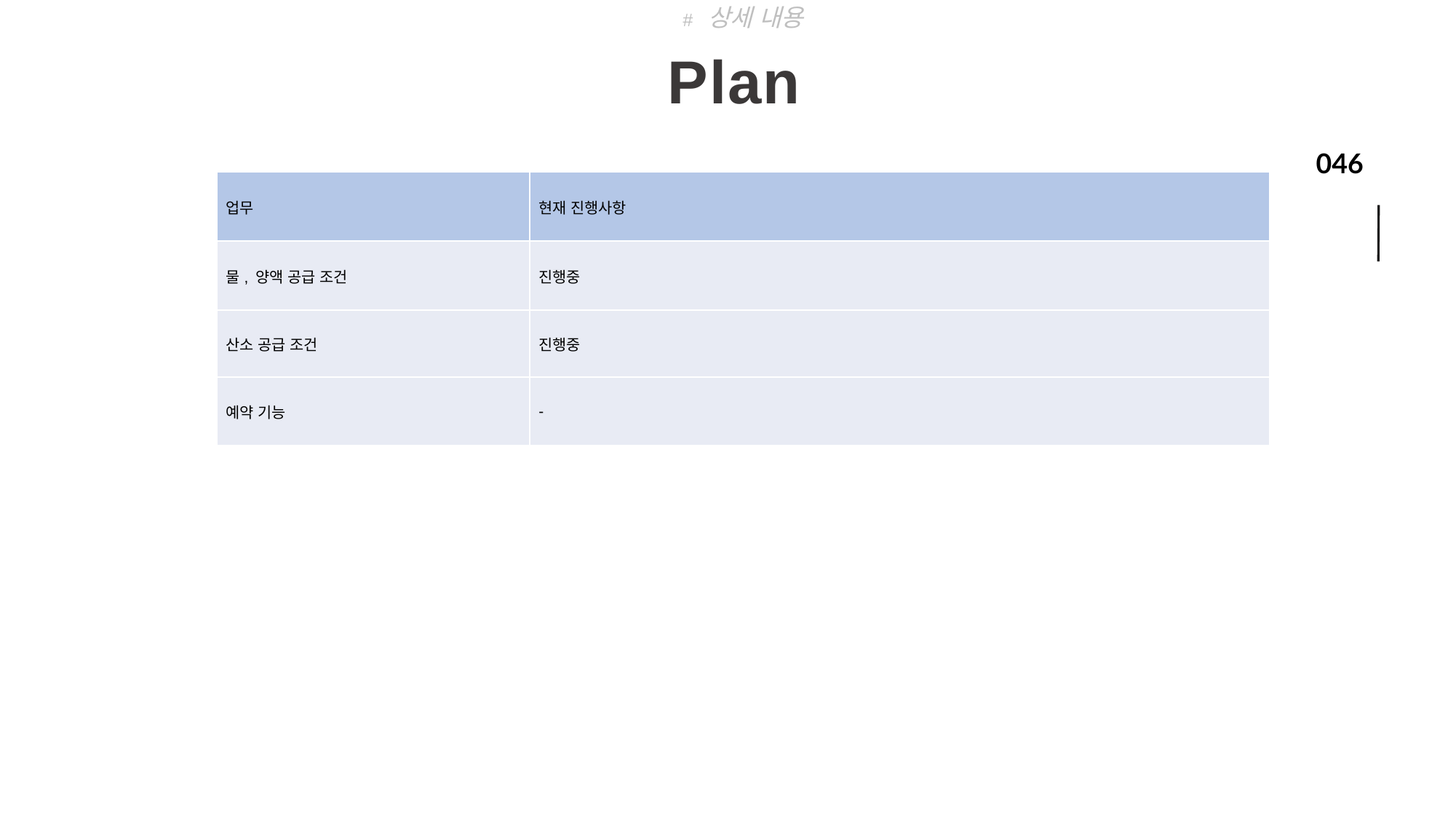

# 상세 내용
Plan
| 업무 | 현재 진행사항 |
| --- | --- |
| 물, 양액 공급 조건 | 진행중 |
| 산소 공급 조건 | 진행중 |
| 예약 기능 | - |